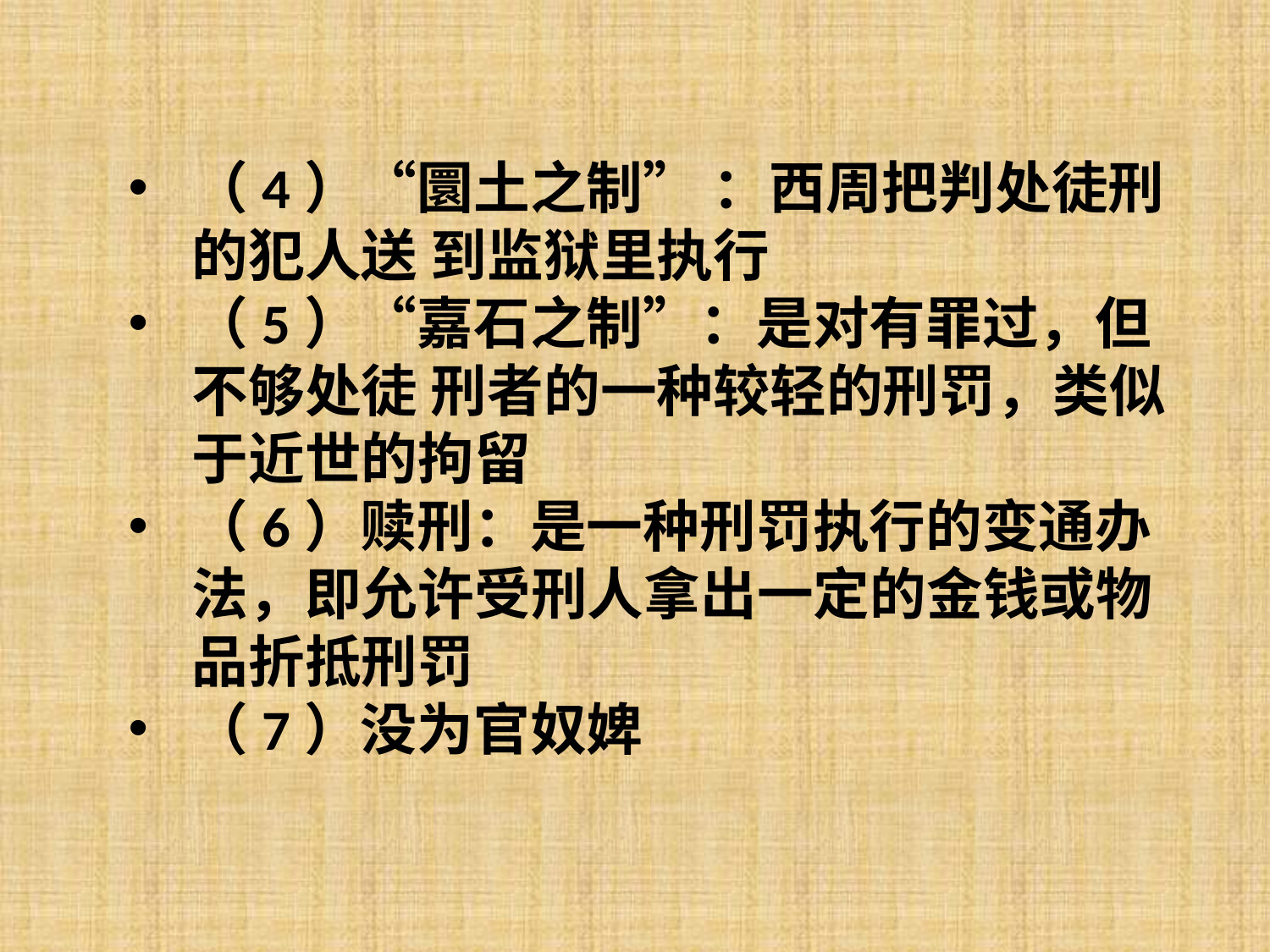

（4）“圜土之制” ：西周把判处徒刑的犯人送 到监狱里执行
（5）“嘉石之制”：是对有罪过，但不够处徒 刑者的一种较轻的刑罚，类似于近世的拘留
（6）赎刑：是一种刑罚执行的变通办法，即允许受刑人拿出一定的金钱或物品折抵刑罚
（7）没为官奴婢